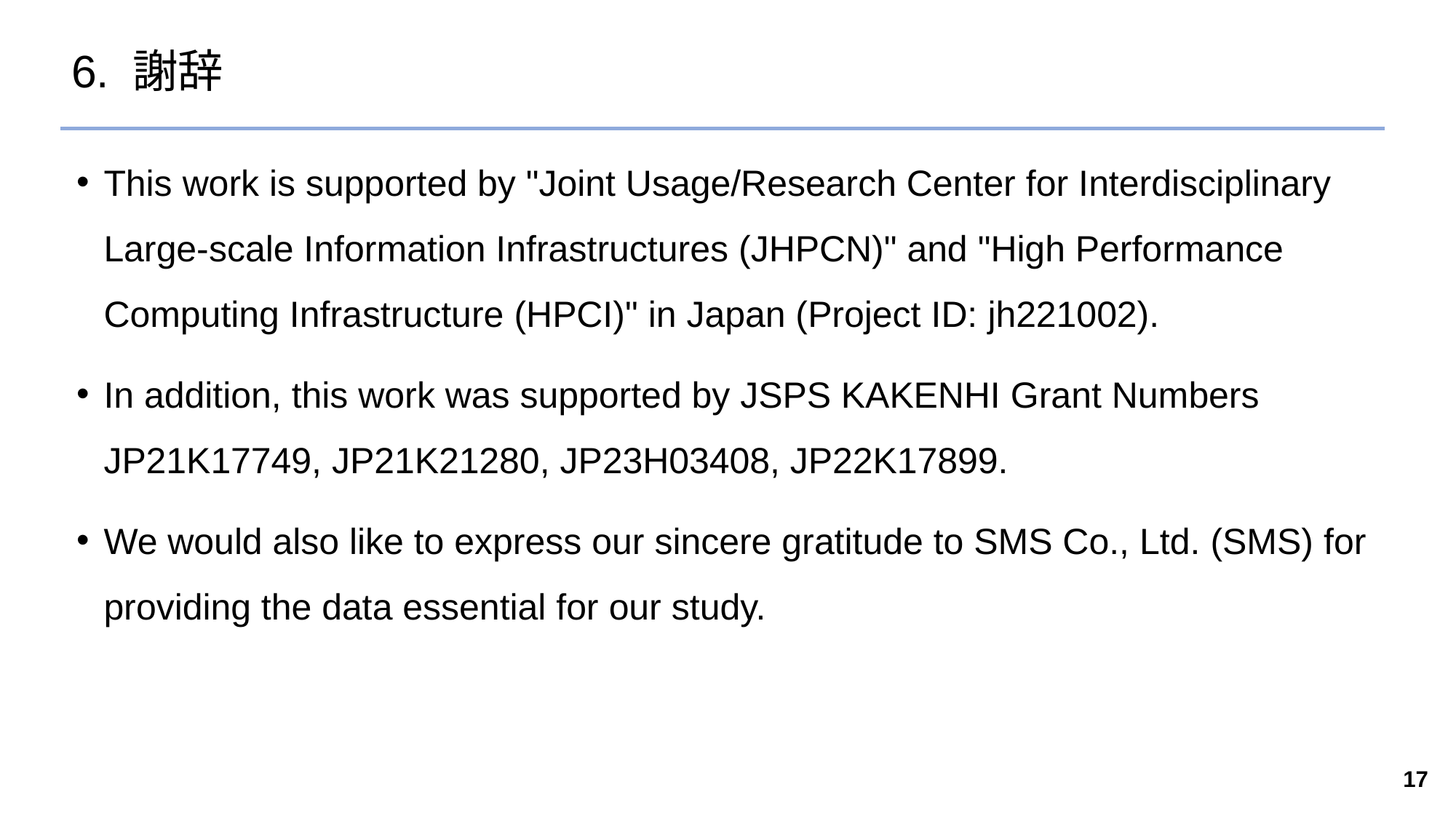

# 6. 謝辞
This work is supported by "Joint Usage/Research Center for Interdisciplinary Large-scale Information Infrastructures (JHPCN)" and "High Performance Computing Infrastructure (HPCI)" in Japan (Project ID: jh221002).
In addition, this work was supported by JSPS KAKENHI Grant Numbers JP21K17749, JP21K21280, JP23H03408, JP22K17899.
We would also like to express our sincere gratitude to SMS Co., Ltd. (SMS) for providing the data essential for our study.
17